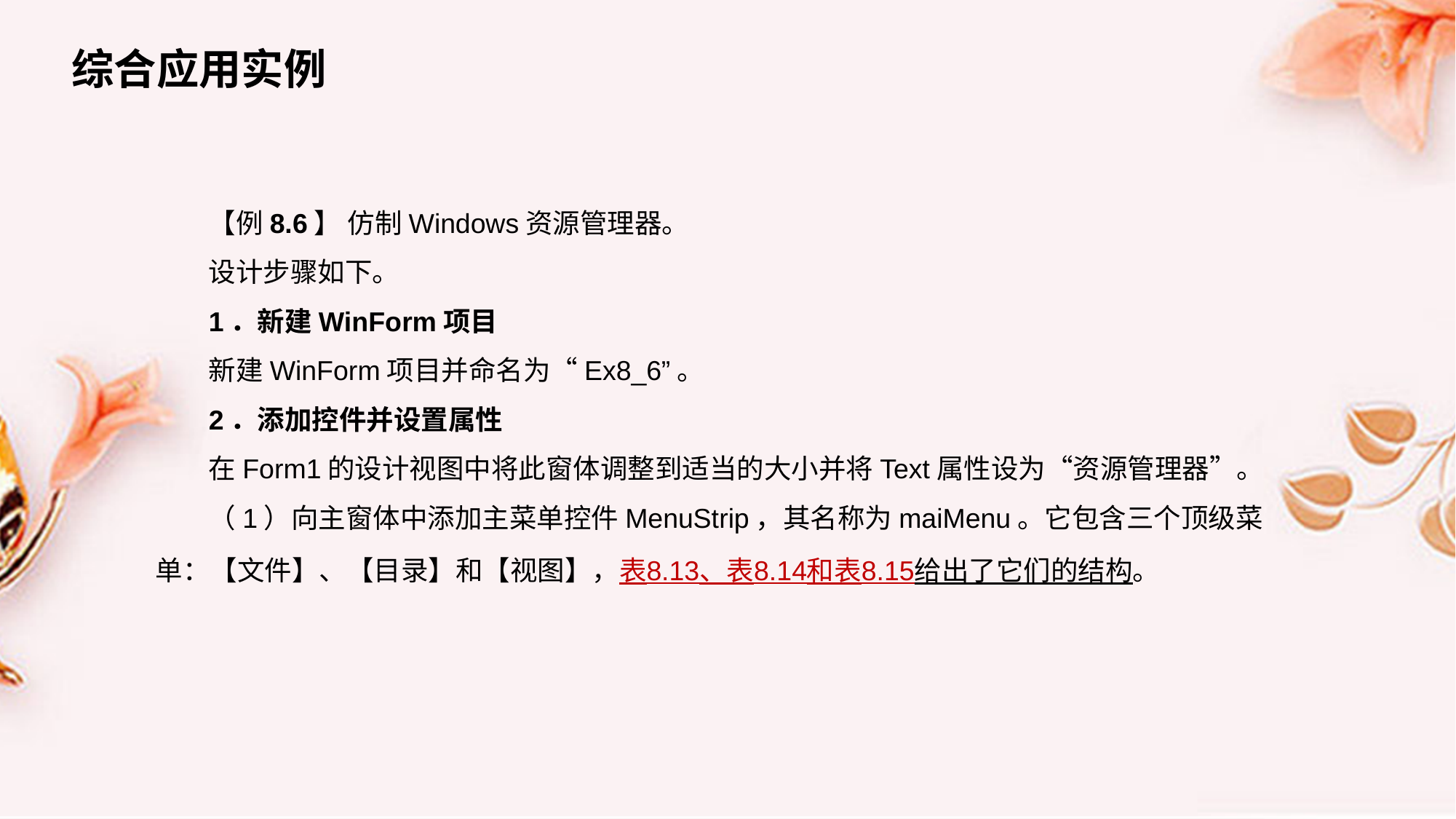

综合应用实例
【例8.6】 仿制Windows资源管理器。
设计步骤如下。
1．新建WinForm项目
新建WinForm项目并命名为“Ex8_6”。
2．添加控件并设置属性
在Form1的设计视图中将此窗体调整到适当的大小并将Text属性设为“资源管理器”。
（1）向主窗体中添加主菜单控件MenuStrip，其名称为maiMenu。它包含三个顶级菜单：【文件】、【目录】和【视图】，表8.13、表8.14和表8.15给出了它们的结构。